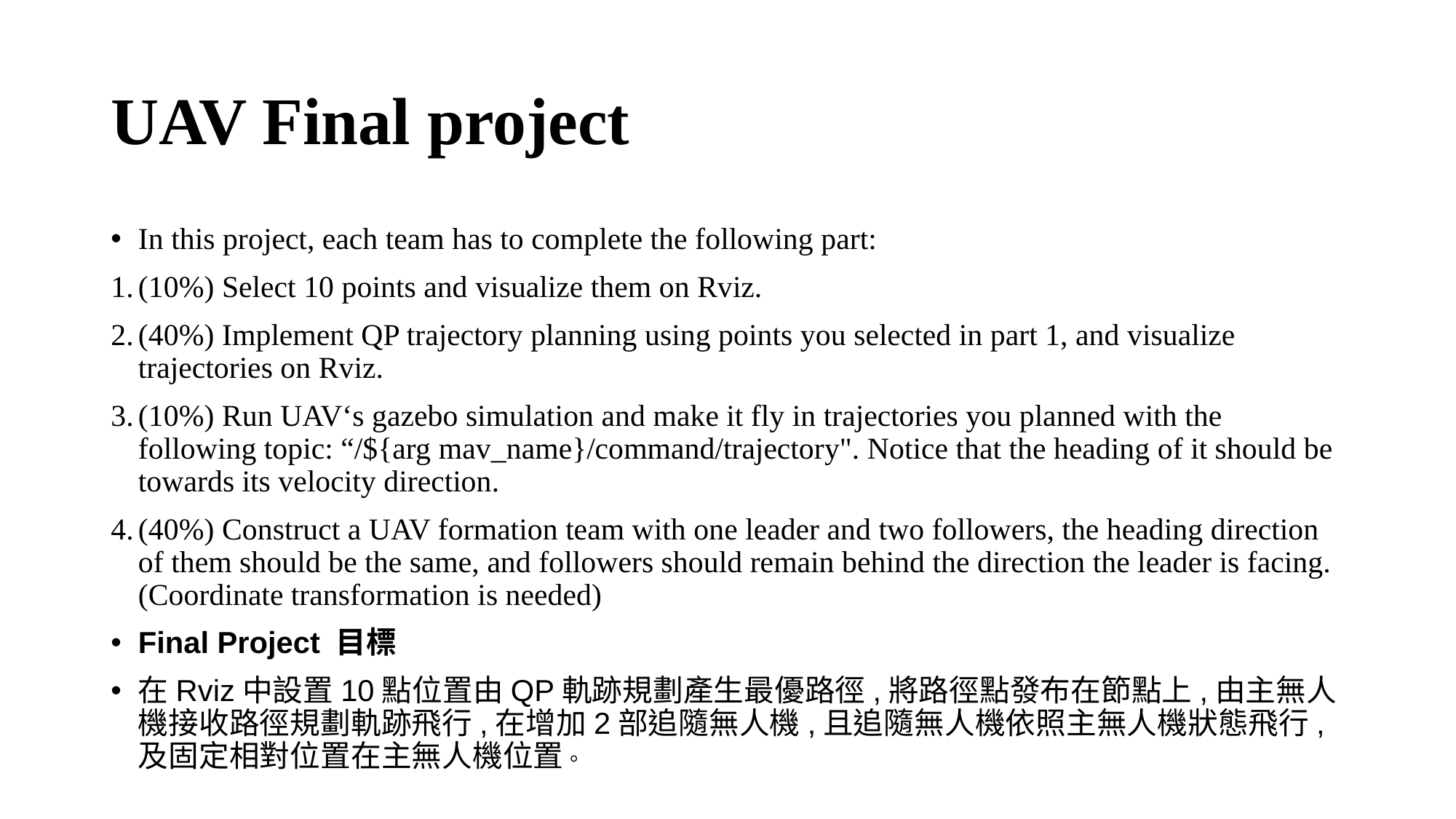

# UAV Final project
In this project, each team has to complete the following part:
(10%) Select 10 points and visualize them on Rviz.
(40%) Implement QP trajectory planning using points you selected in part 1, and visualize trajectories on Rviz.
(10%) Run UAV‘s gazebo simulation and make it fly in trajectories you planned with the following topic: “/${arg mav_name}/command/trajectory". Notice that the heading of it should be towards its velocity direction.
(40%) Construct a UAV formation team with one leader and two followers, the heading direction of them should be the same, and followers should remain behind the direction the leader is facing. (Coordinate transformation is needed)
Final Project 目標
在Rviz中設置10點位置由QP軌跡規劃產生最優路徑,將路徑點發布在節點上,由主無人機接收路徑規劃軌跡飛行,在增加2部追隨無人機,且追隨無人機依照主無人機狀態飛行,及固定相對位置在主無人機位置。